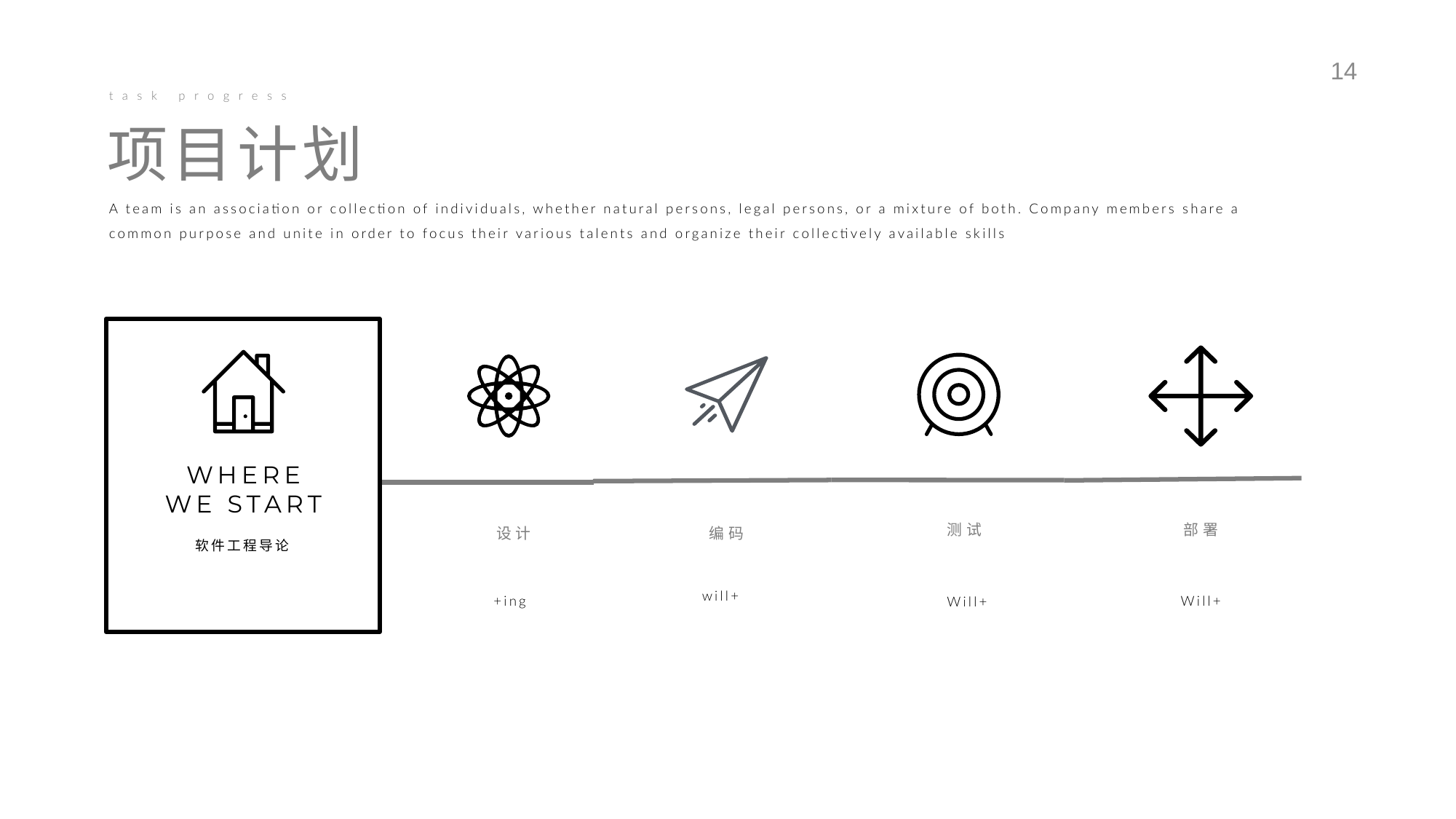

14
task progress
项目计划
A team is an association or collection of individuals, whether natural persons, legal persons, or a mixture of both. Company members share a common purpose and unite in order to focus their various talents and organize their collectively available skills

WHERE
WE START

部署
测试
设计
编码
软件工程导论
will+
+ing
Will+
Will+